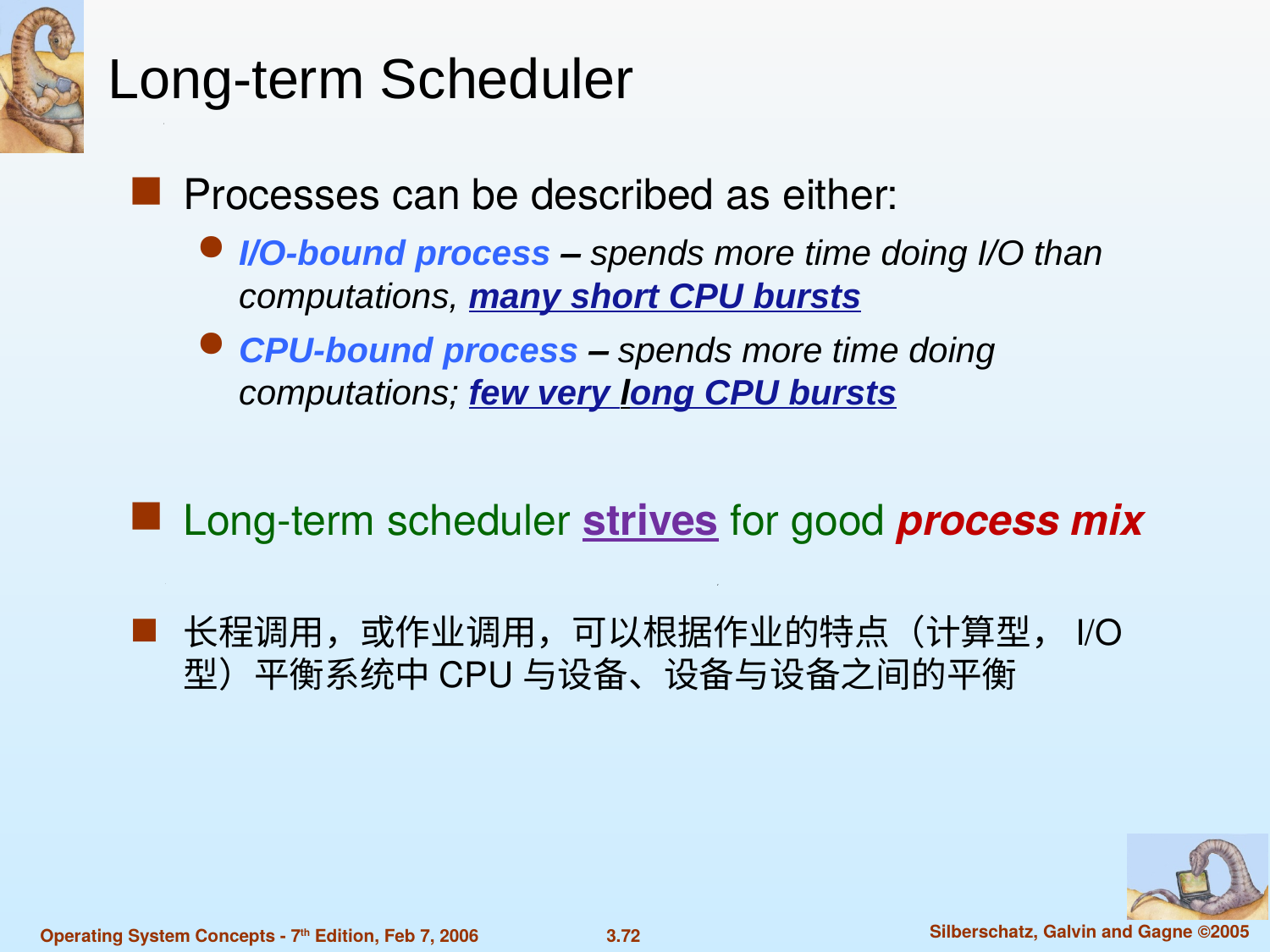

Long-term Scheduler
Processes can be described as either:
I/O-bound process – spends more time doing I/O than computations, many short CPU bursts
CPU-bound process – spends more time doing computations; few very long CPU bursts

Long-term scheduler strives for good process mix

长程调用，或作业调用，可以根据作业的特点（计算型，I/O型）平衡系统中CPU与设备、设备与设备之间的平衡